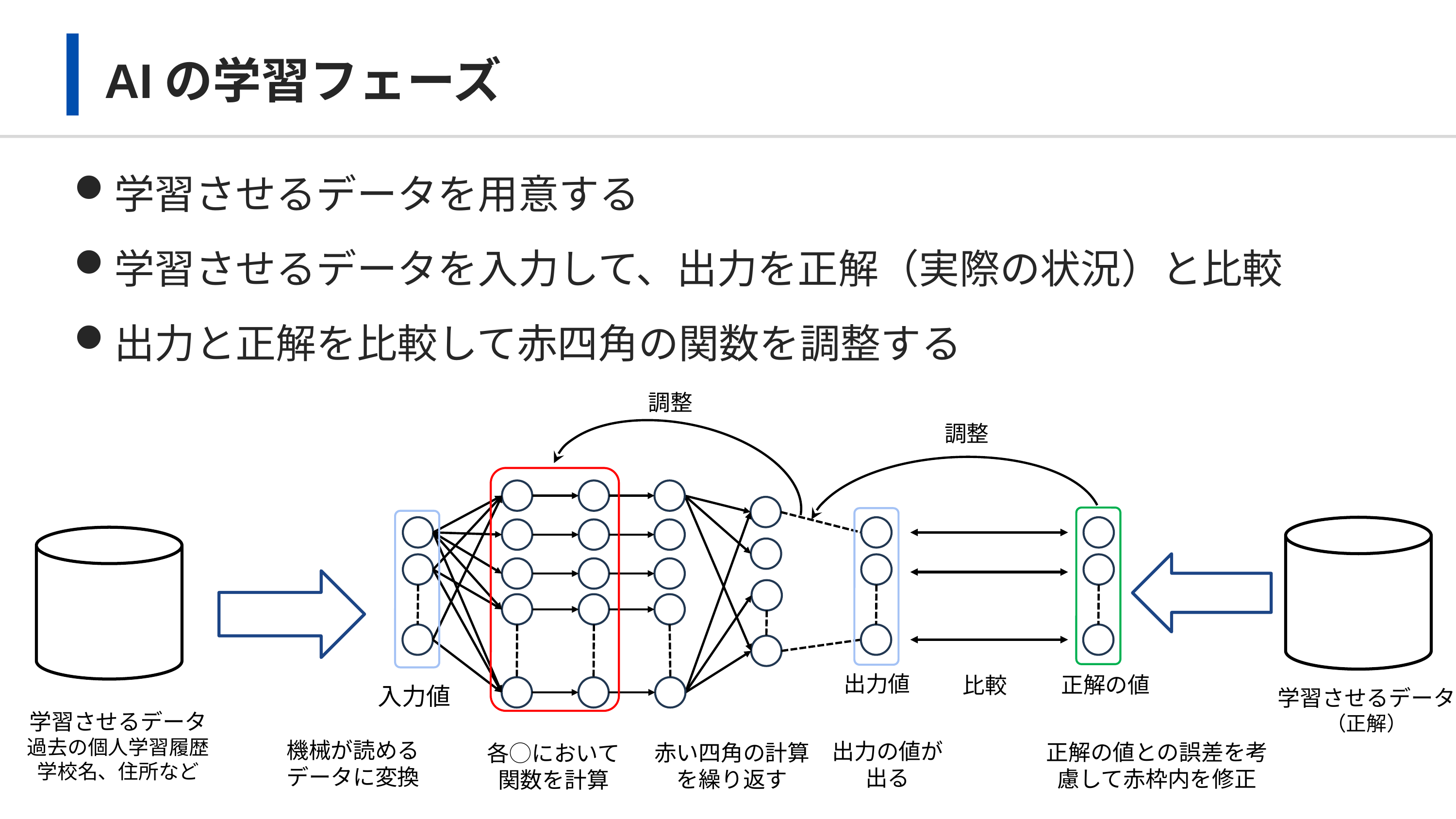

# AIの学習フェーズ
学習させるデータを用意する
学習させるデータを入力して、出力を正解（実際の状況）と比較
出力と正解を比較して赤四角の関数を調整する
調整
調整

出力値
正解の値
比較
入力値
学習させるデータ
（正解）
学習させるデータ
過去の個人学習履歴
学校名、住所など
機械が読める
データに変換
出力の値が
出る
正解の値との誤差を考慮して赤枠内を修正
赤い四角の計算を繰り返す
各◯において
関数を計算